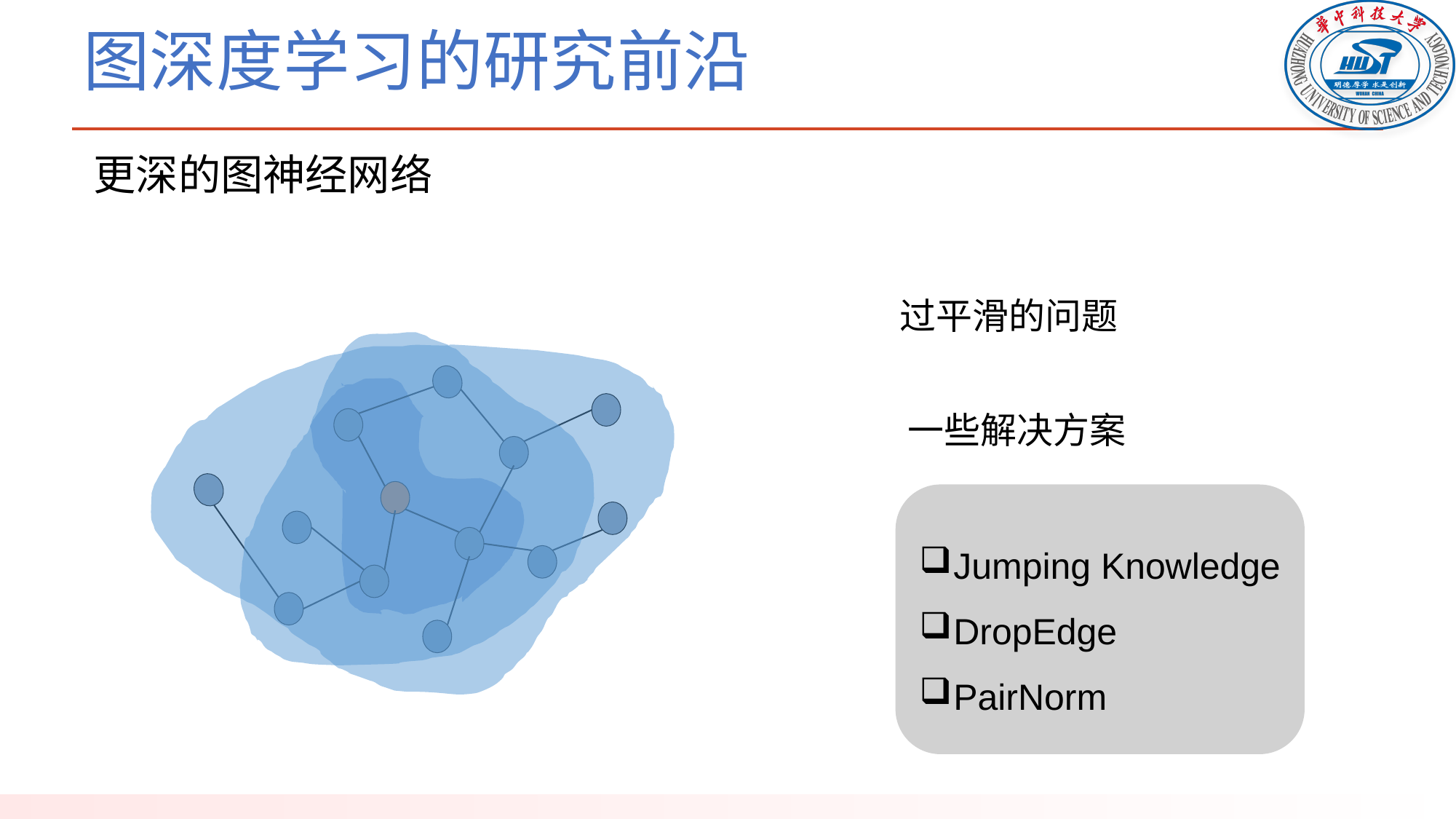

# 图深度学习的研究前沿
更深的图神经网络
过平滑的问题

一些解决方案
Jumping Knowledge
DropEdge
PairNorm